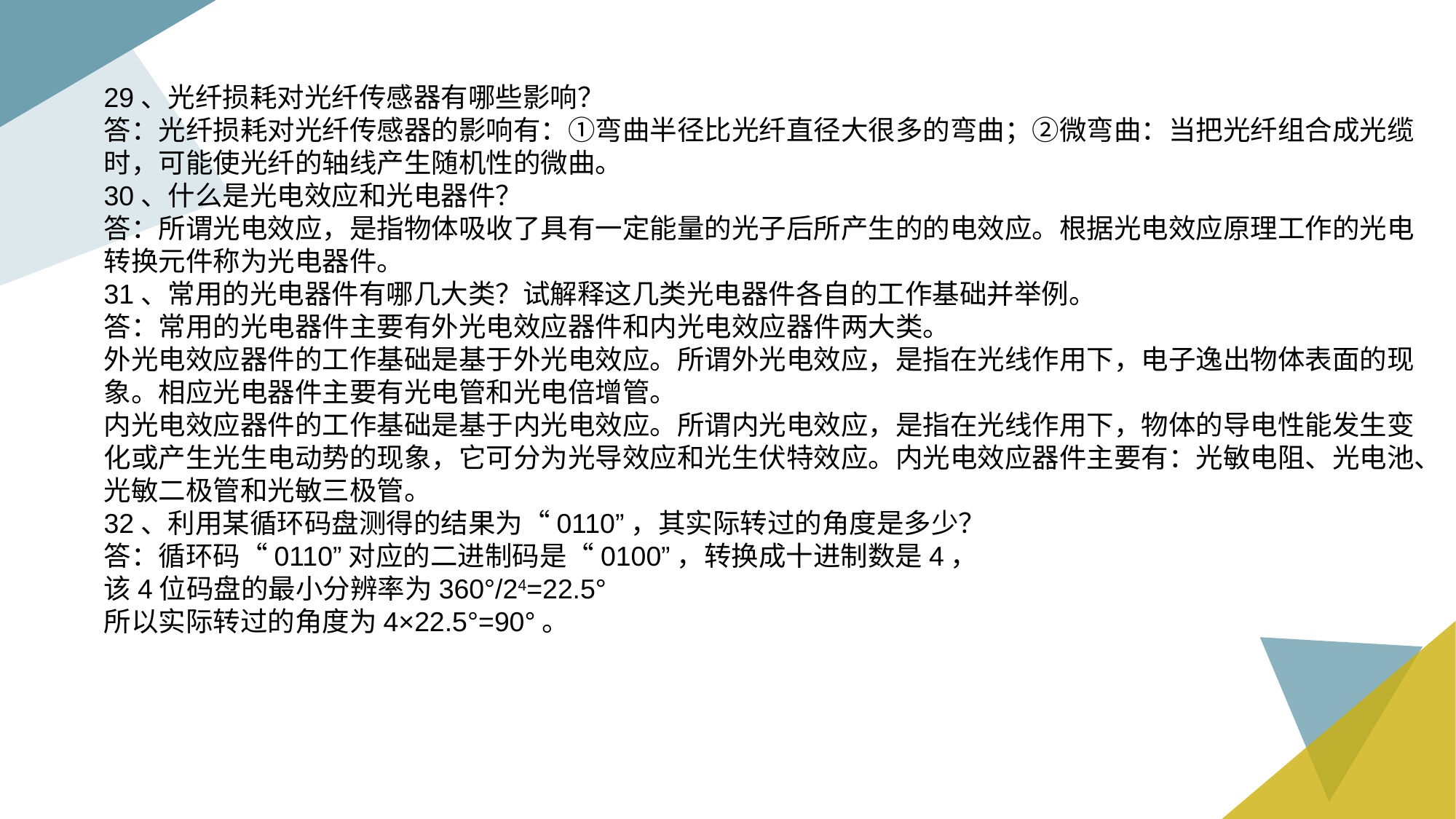

29、光纤损耗对光纤传感器有哪些影响？
答：光纤损耗对光纤传感器的影响有：①弯曲半径比光纤直径大很多的弯曲；②微弯曲：当把光纤组合成光缆时，可能使光纤的轴线产生随机性的微曲。
30、什么是光电效应和光电器件？
答：所谓光电效应，是指物体吸收了具有一定能量的光子后所产生的的电效应。根据光电效应原理工作的光电转换元件称为光电器件。
31、常用的光电器件有哪几大类？试解释这几类光电器件各自的工作基础并举例。
答：常用的光电器件主要有外光电效应器件和内光电效应器件两大类。
外光电效应器件的工作基础是基于外光电效应。所谓外光电效应，是指在光线作用下，电子逸出物体表面的现象。相应光电器件主要有光电管和光电倍增管。
内光电效应器件的工作基础是基于内光电效应。所谓内光电效应，是指在光线作用下，物体的导电性能发生变化或产生光生电动势的现象，它可分为光导效应和光生伏特效应。内光电效应器件主要有：光敏电阻、光电池、光敏二极管和光敏三极管。
32、利用某循环码盘测得的结果为“0110”，其实际转过的角度是多少？
答：循环码“0110”对应的二进制码是“0100”，转换成十进制数是4，
该4位码盘的最小分辨率为360°/24=22.5°
所以实际转过的角度为4×22.5°=90°。